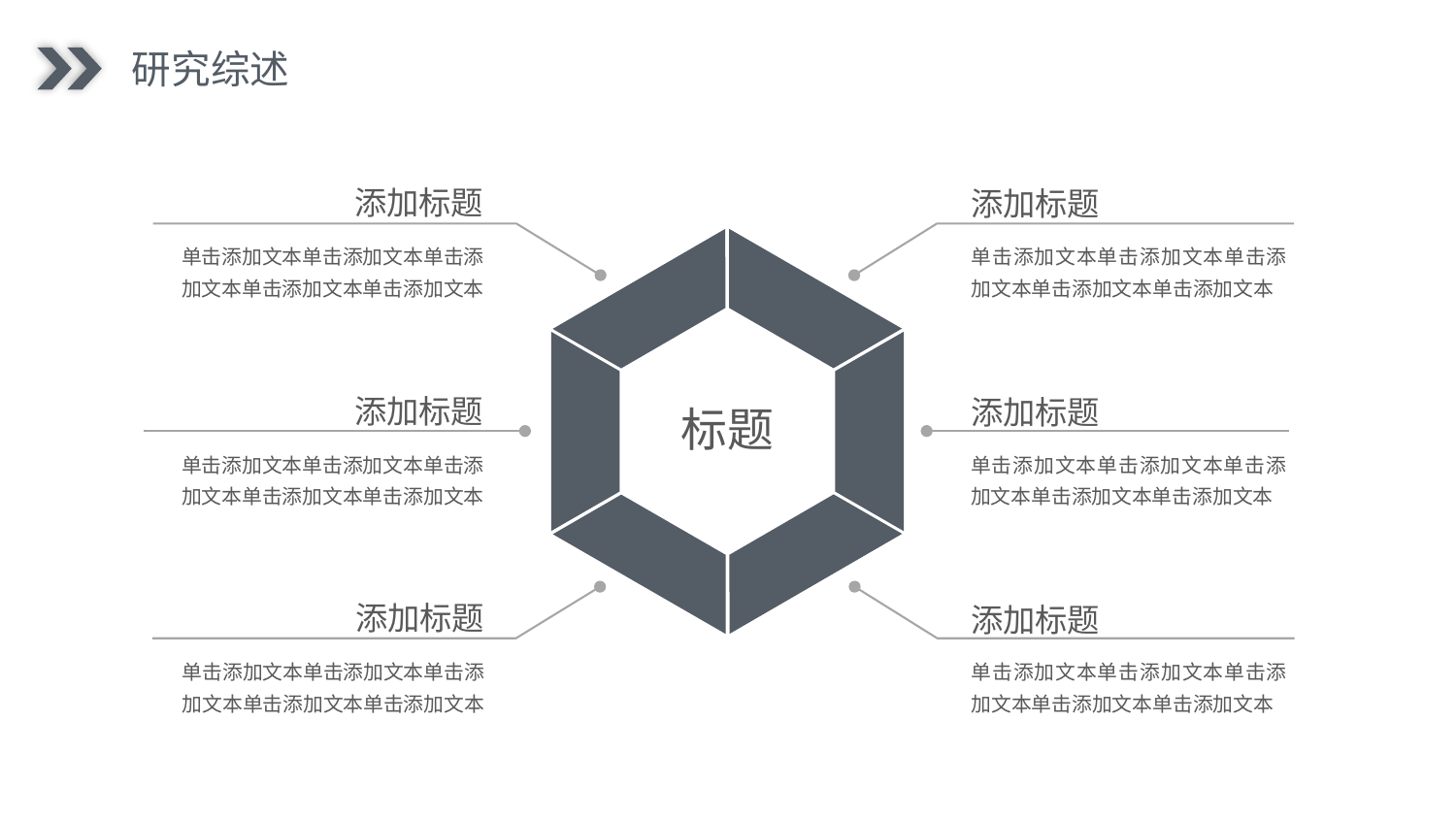

研究综述

添加标题
单击添加文本单击添加文本单击添加文本单击添加文本单击添加文本
添加标题
单击添加文本单击添加文本单击添加文本单击添加文本单击添加文本

添加标题
单击添加文本单击添加文本单击添加文本单击添加文本单击添加文本
添加标题
单击添加文本单击添加文本单击添加文本单击添加文本单击添加文本
标题

添加标题
单击添加文本单击添加文本单击添加文本单击添加文本单击添加文本
添加标题
单击添加文本单击添加文本单击添加文本单击添加文本单击添加文本